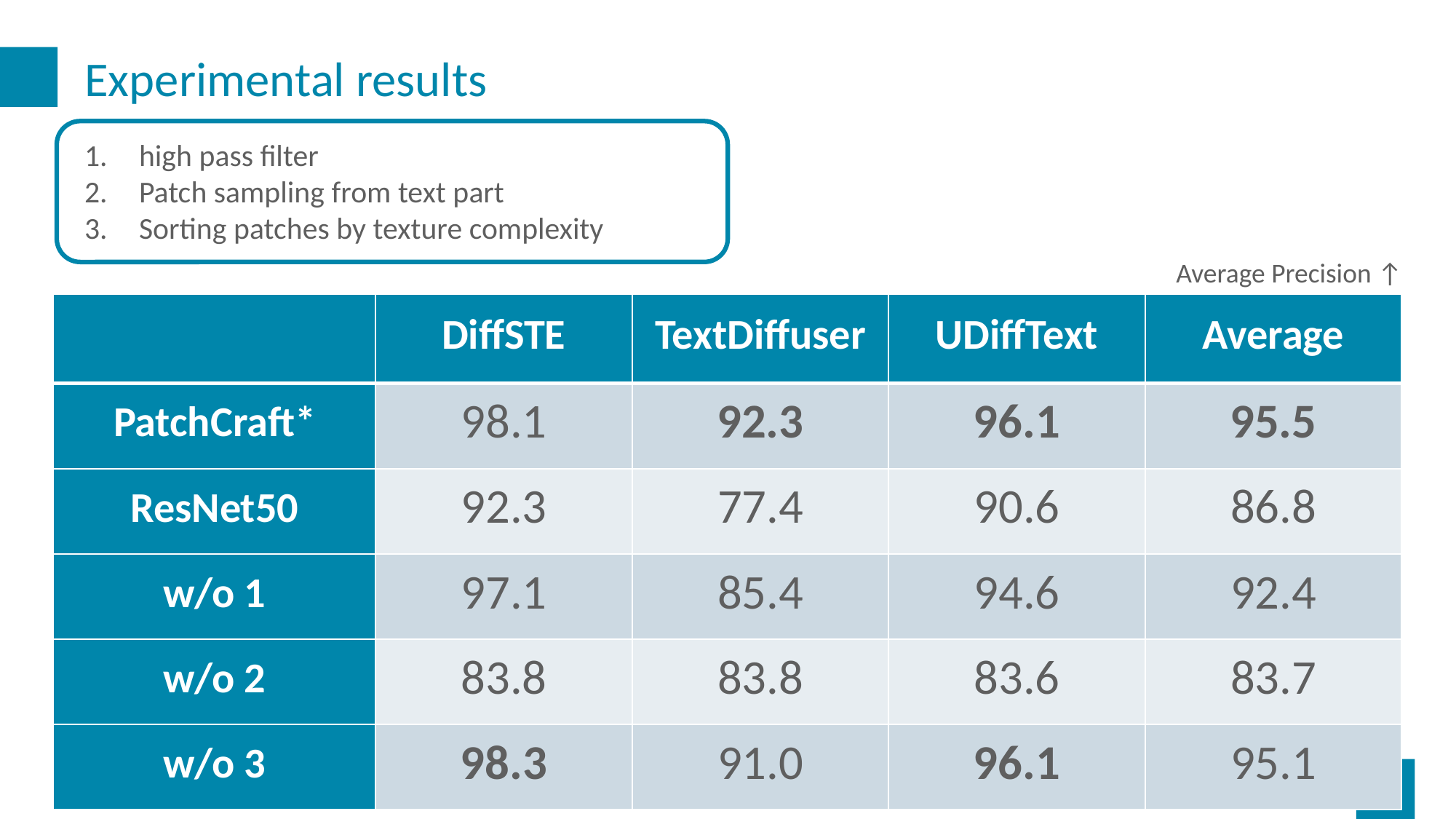

# Experimental results

high pass filter
Patch sampling from text part
Sorting patches by texture complexity
Average Precision ↑
|  | DiffSTE | TextDiffuser | UDiffText | Average |
| --- | --- | --- | --- | --- |
| PatchCraft\* | 98.1 | 92.3 | 96.1 | 95.5 |
| ResNet50 | 92.3 | 77.4 | 90.6 | 86.8 |
| w/o 1 | 97.1 | 85.4 | 94.6 | 92.4 |
| w/o 2 | 83.8 | 83.8 | 83.6 | 83.7 |
| w/o 3 | 98.3 | 91.0 | 96.1 | 95.1 |
研究室ゼミ
31